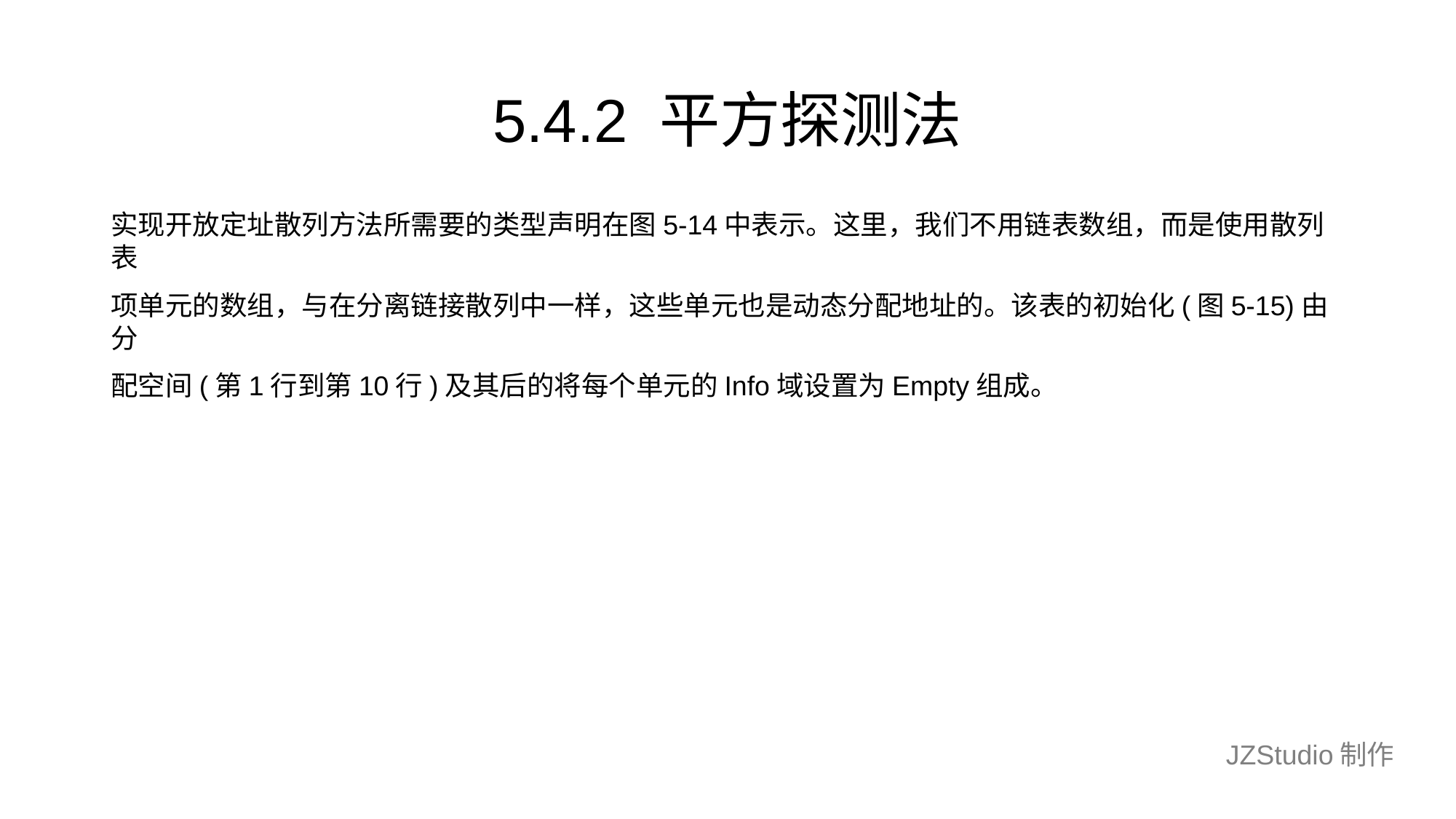

# 5.4.2 平方探测法
实现开放定址散列方法所需要的类型声明在图5-14中表示。这里，我们不用链表数组，而是使用散列表
项单元的数组，与在分离链接散列中一样，这些单元也是动态分配地址的。该表的初始化(图5-15)由分
配空间(第1行到第10行)及其后的将每个单元的Info域设置为Empty组成。